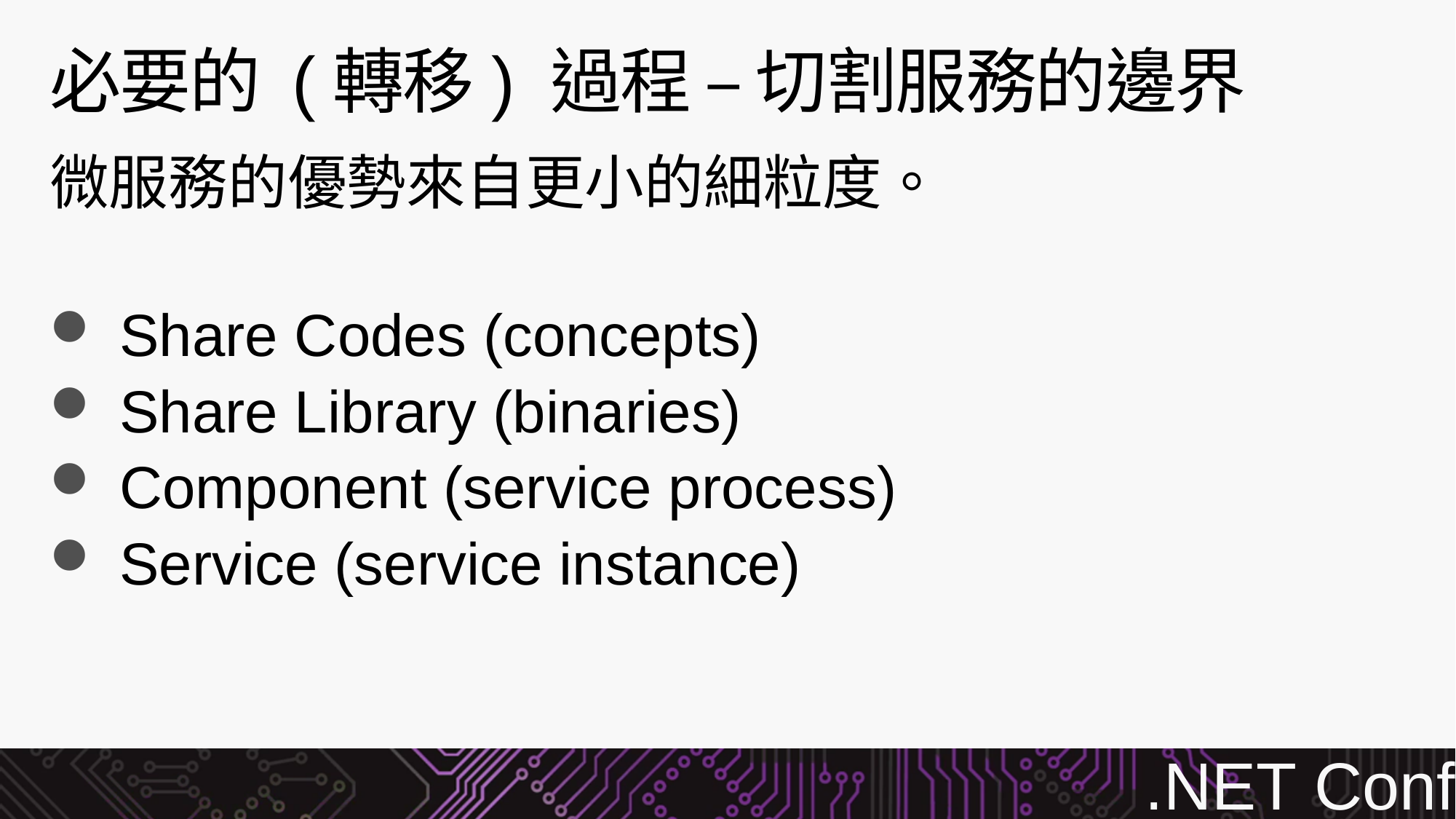

# 必要的 (轉移) 過程 – 切割服務的邊界
微服務的優勢來自更小的細粒度。

 Share Codes (concepts)
 Share Library (binaries)
 Component (service process)
 Service (service instance)